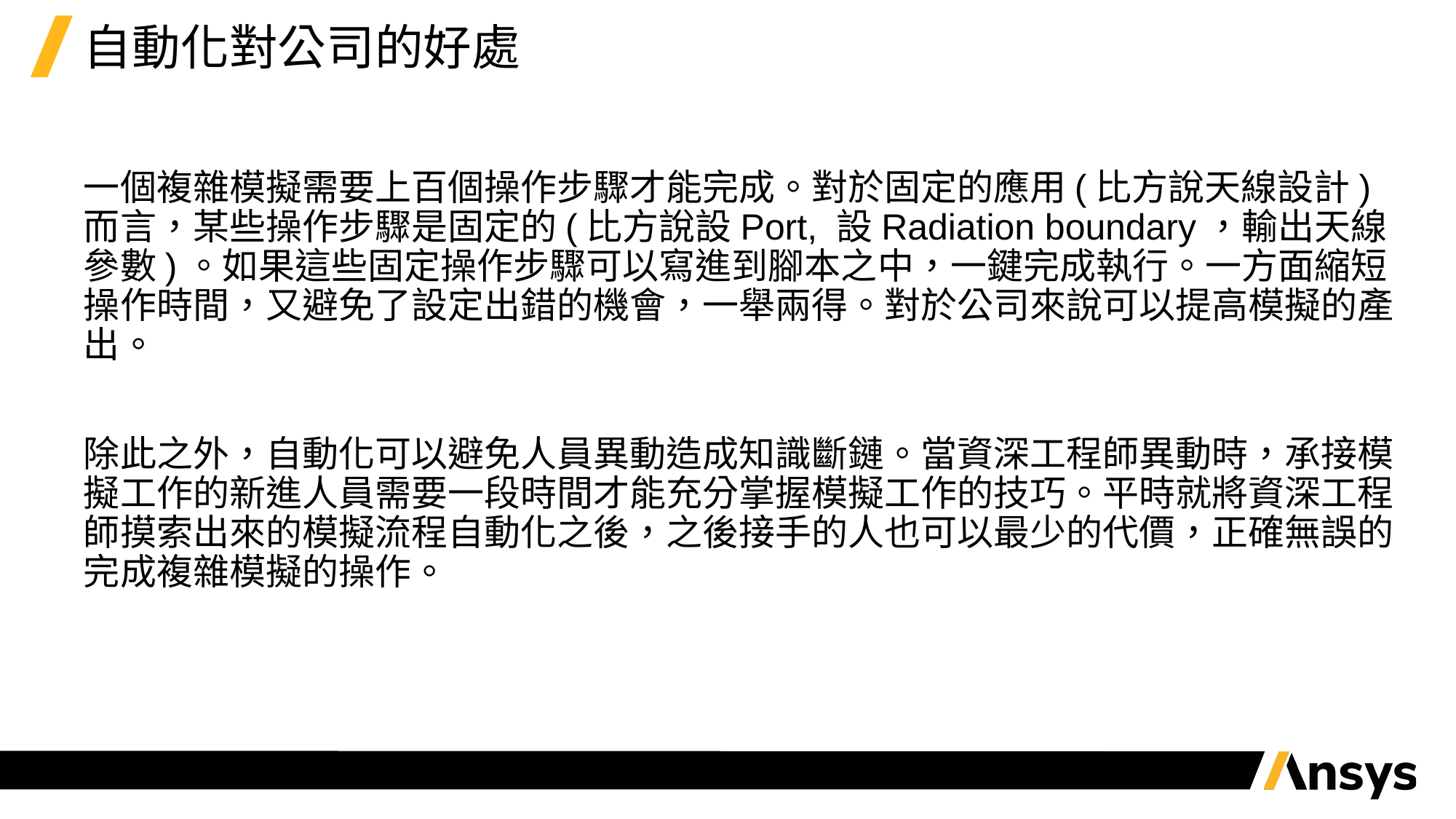

# 自動化對公司的好處
一個複雜模擬需要上百個操作步驟才能完成。對於固定的應用(比方說天線設計)而言，某些操作步驟是固定的(比方說設Port, 設Radiation boundary，輸出天線參數)。如果這些固定操作步驟可以寫進到腳本之中，一鍵完成執行。一方面縮短操作時間，又避免了設定出錯的機會，一舉兩得。對於公司來說可以提高模擬的產出。

除此之外，自動化可以避免人員異動造成知識斷鏈。當資深工程師異動時，承接模擬工作的新進人員需要一段時間才能充分掌握模擬工作的技巧。平時就將資深工程師摸索出來的模擬流程自動化之後，之後接手的人也可以最少的代價，正確無誤的完成複雜模擬的操作。